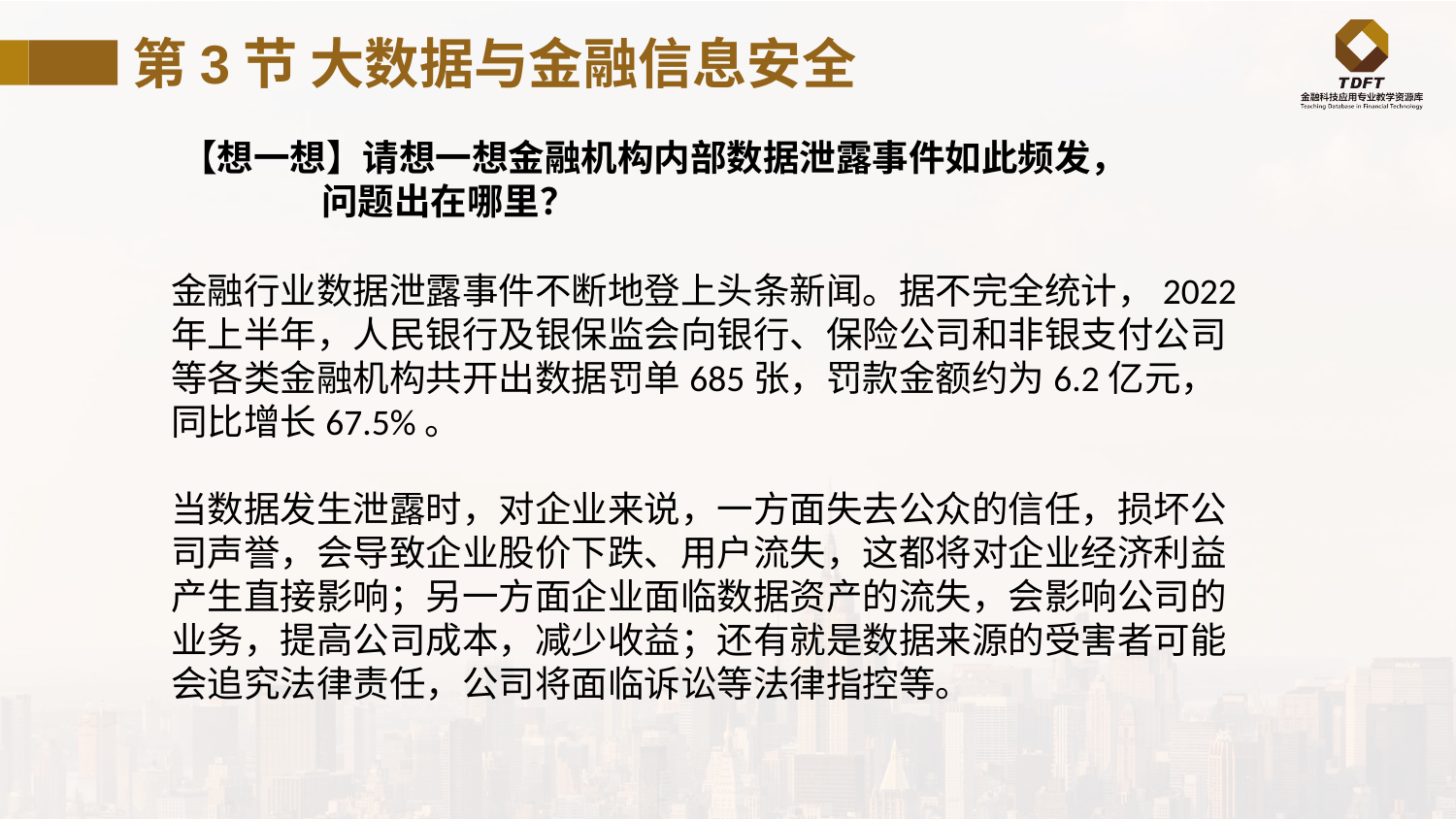

第3节 大数据与金融信息安全

【想一想】请想一想金融机构内部数据泄露事件如此频发，
                问题出在哪里？

金融行业数据泄露事件不断地登上头条新闻。据不完全统计，2022年上半年，人民银行及银保监会向银行、保险公司和非银支付公司等各类金融机构共开出数据罚单685张，罚款金额约为6.2亿元，同比增长67.5%。

当数据发生泄露时，对企业来说，一方面失去公众的信任，损坏公司声誉，会导致企业股价下跌、用户流失，这都将对企业经济利益产生直接影响；另一方面企业面临数据资产的流失，会影响公司的业务，提高公司成本，减少收益；还有就是数据来源的受害者可能会追究法律责任，公司将面临诉讼等法律指控等。